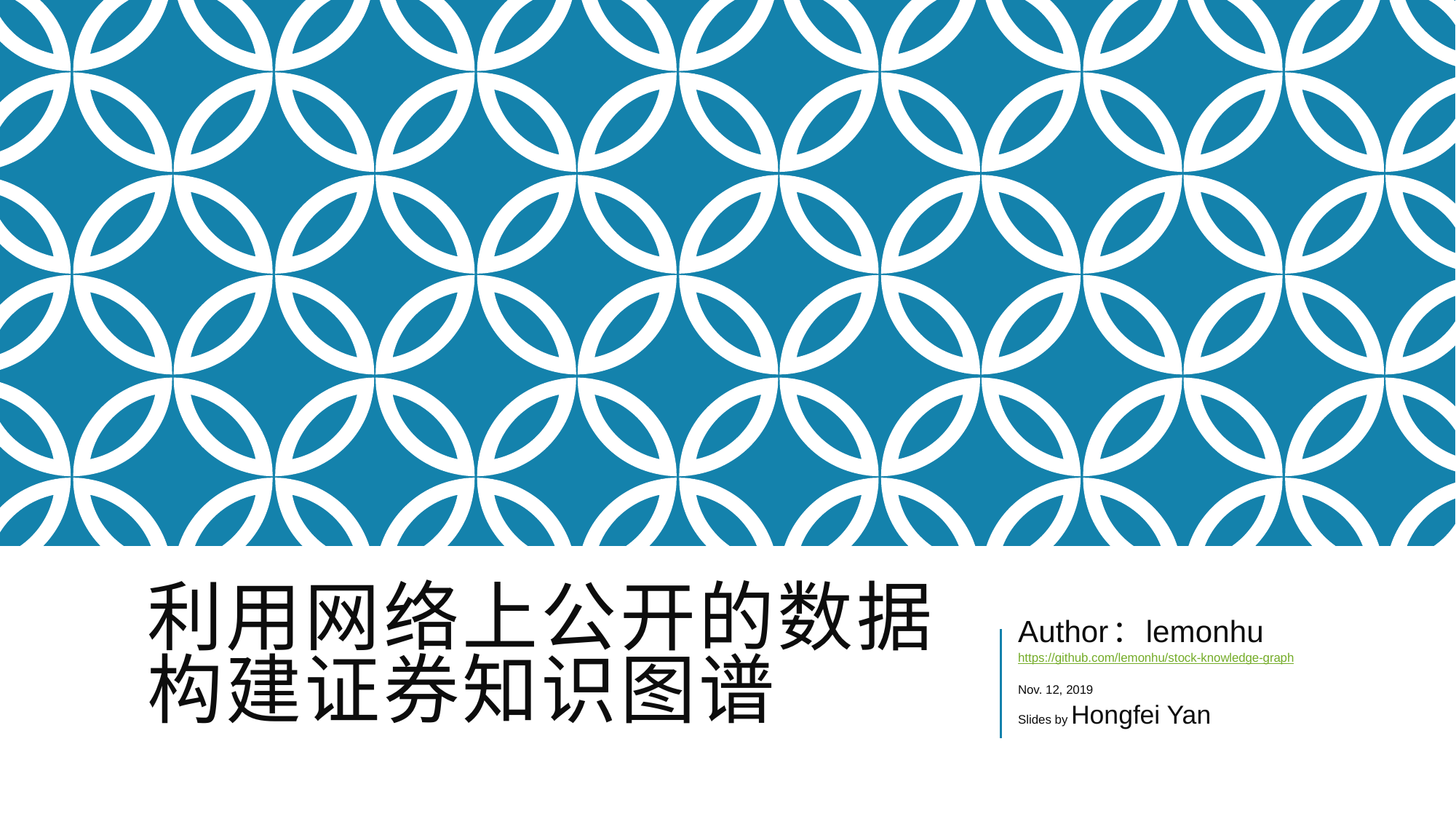

# 利用网络上公开的数据 构建证券知识图谱
Author：lemonhu
https://github.com/lemonhu/stock-knowledge-graph

Nov. 12, 2019
Slides by Hongfei Yan